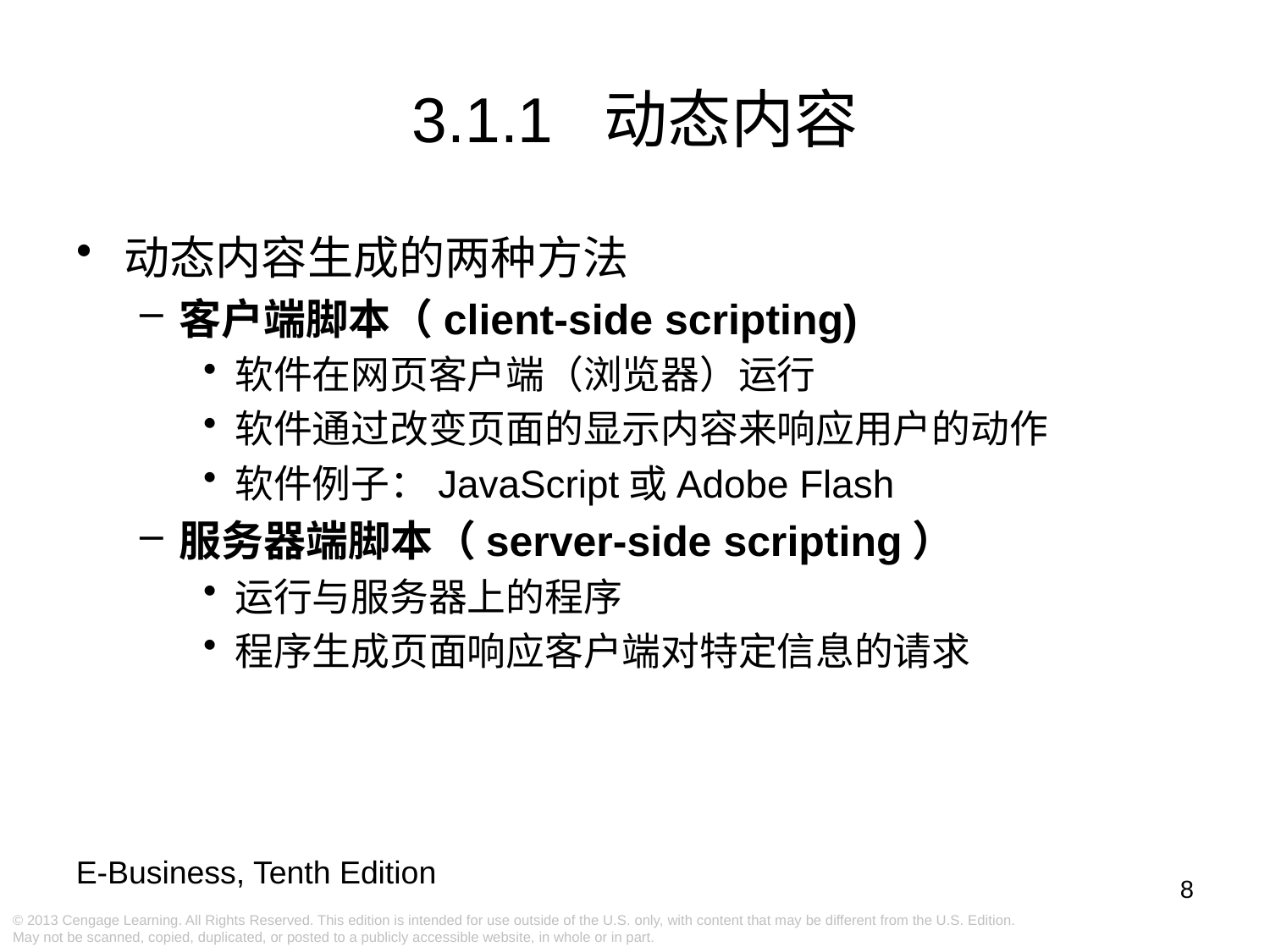

3.1.1  动态内容
动态内容生成的两种方法
客户端脚本（client-side scripting)
软件在网页客户端（浏览器）运行
软件通过改变页面的显示内容来响应用户的动作
软件例子：JavaScript或Adobe Flash
服务器端脚本（server-side scripting）
运行与服务器上的程序
程序生成页面响应客户端对特定信息的请求
8